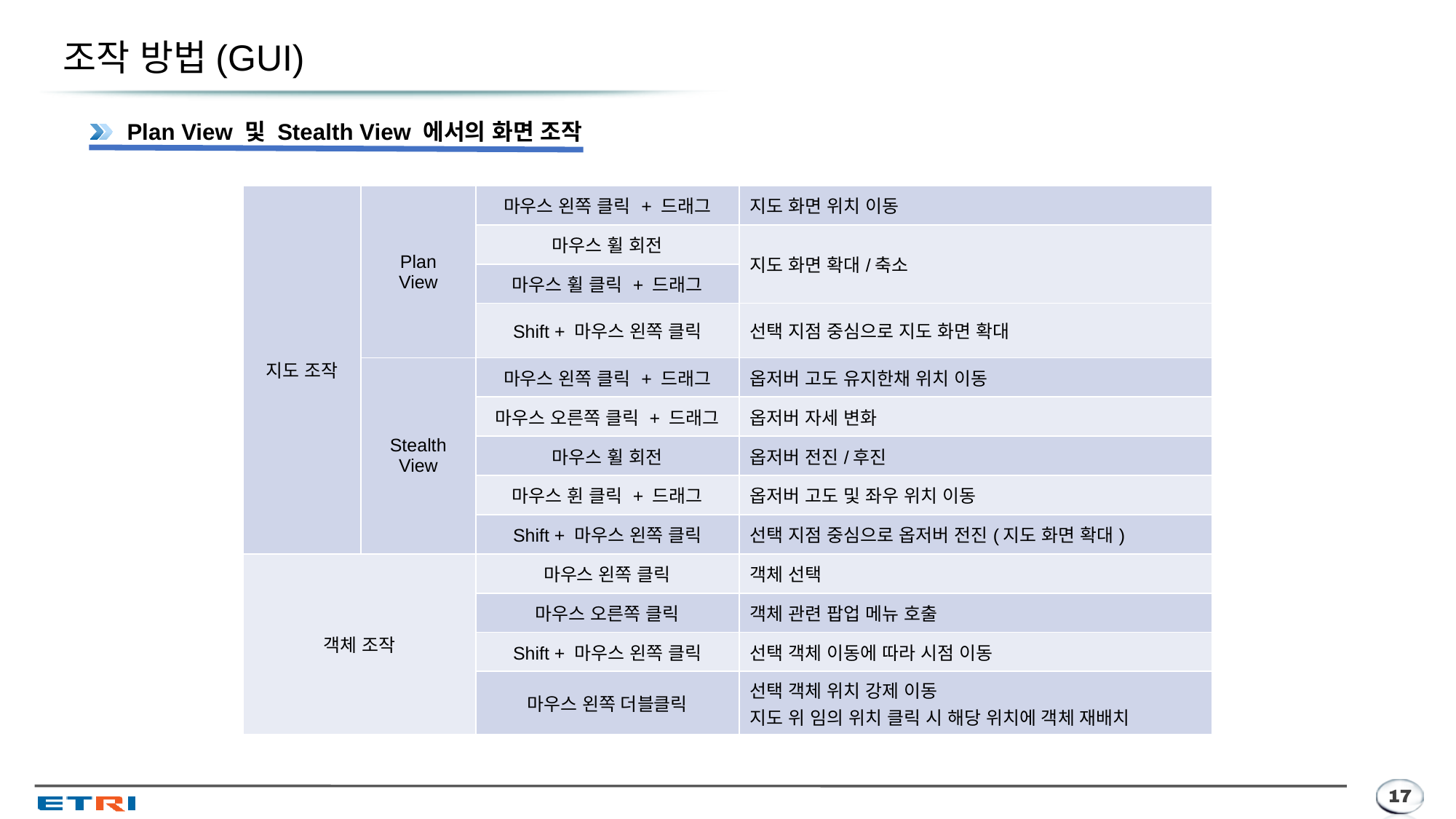

# 조작 방법(GUI)
Plan View 및 Stealth View 에서의 화면 조작

| 지도 조작 | Plan View | 마우스 왼쪽 클릭 + 드래그 | 지도 화면 위치 이동 |
| --- | --- | --- | --- |
|  |  | 마우스 휠 회전 | 지도 화면 확대/축소 |
|  |  | 마우스 휠 클릭 + 드래그 |  |
|  |  | Shift + 마우스 왼쪽 클릭 | 선택 지점 중심으로 지도 화면 확대 |
|  | Stealth View | 마우스 왼쪽 클릭 + 드래그 | 옵저버 고도 유지한채 위치 이동 |
|  |  | 마우스 오른쪽 클릭 + 드래그 | 옵저버 자세 변화 |
|  |  | 마우스 휠 회전 | 옵저버 전진/후진 |
|  |  | 마우스 휜 클릭 + 드래그 | 옵저버 고도 및 좌우 위치 이동 |
|  |  | Shift + 마우스 왼쪽 클릭 | 선택 지점 중심으로 옵저버 전진(지도 화면 확대) |
| 객체 조작 |  | 마우스 왼쪽 클릭 | 객체 선택 |
|  |  | 마우스 오른쪽 클릭 | 객체 관련 팝업 메뉴 호출 |
|  |  | Shift + 마우스 왼쪽 클릭 | 선택 객체 이동에 따라 시점 이동 |
|  |  | 마우스 왼쪽 더블클릭 | 선택 객체 위치 강제 이동 지도 위 임의 위치 클릭 시 해당 위치에 객체 재배치 |